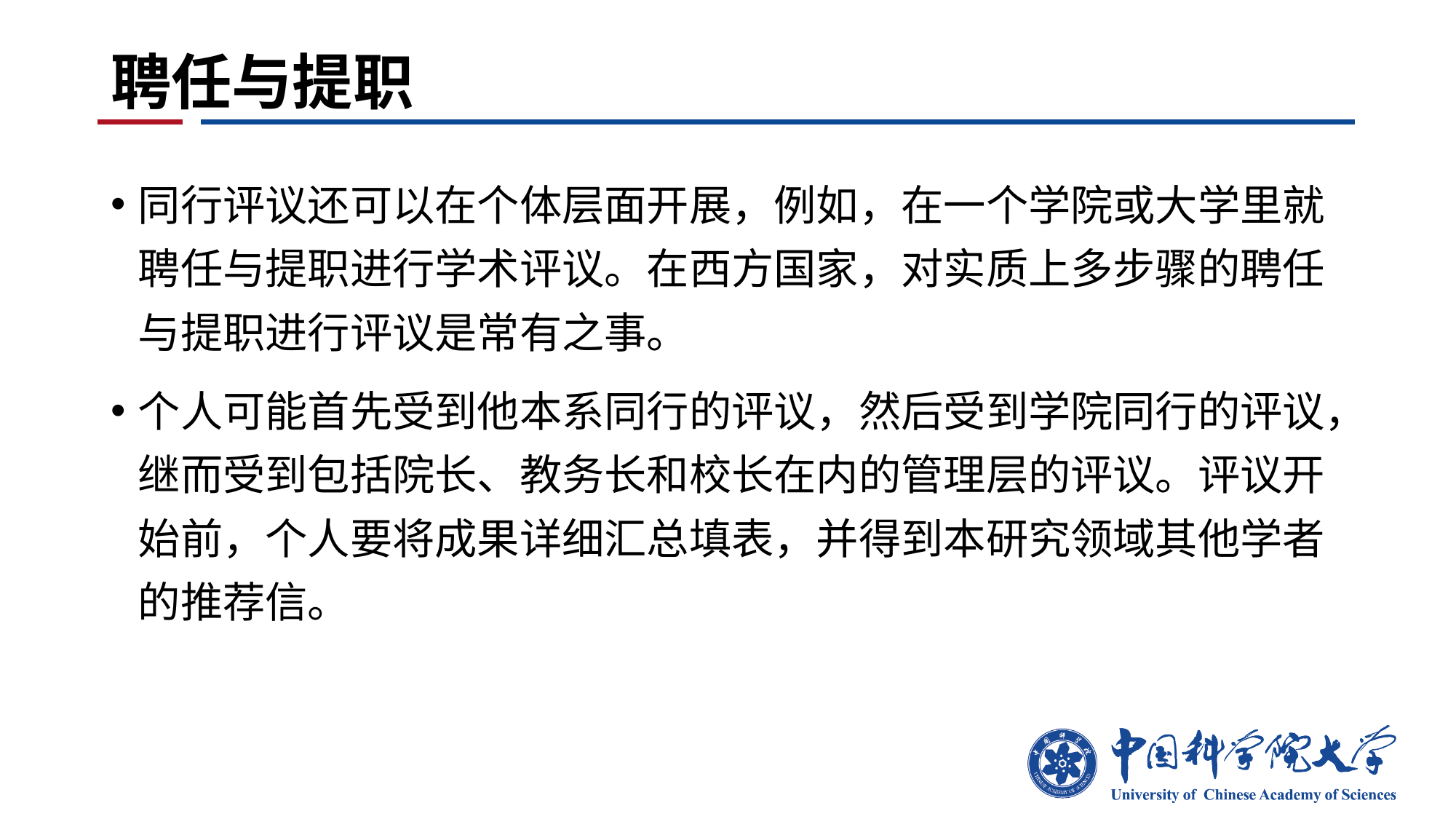

# 聘任与提职
同行评议还可以在个体层面开展，例如，在一个学院或大学里就聘任与提职进行学术评议。在西方国家，对实质上多步骤的聘任与提职进行评议是常有之事。
个人可能首先受到他本系同行的评议，然后受到学院同行的评议，继而受到包括院长、教务长和校长在内的管理层的评议。评议开始前，个人要将成果详细汇总填表，并得到本研究领域其他学者的推荐信。